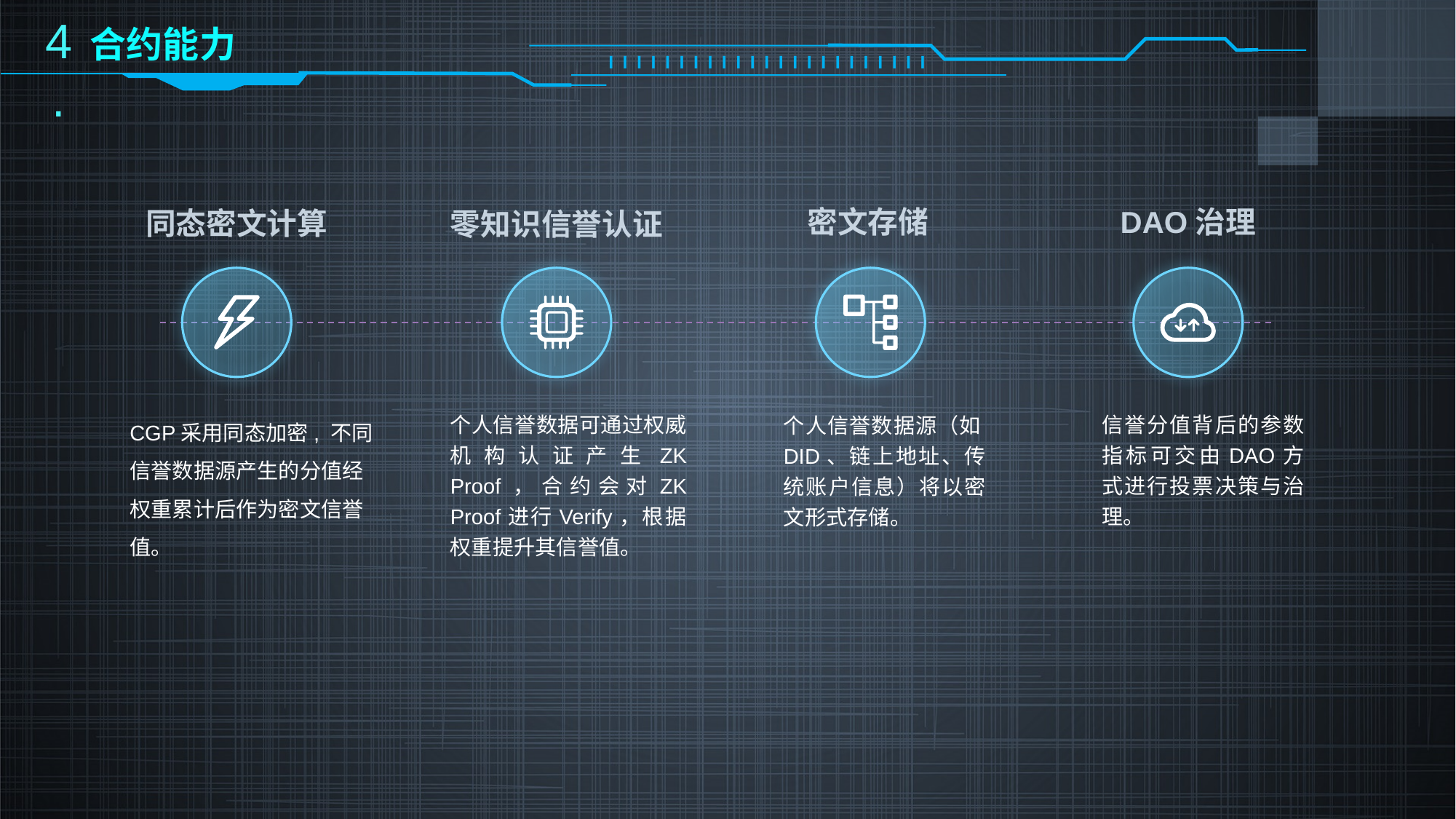

4.
合约能力
密文存储
DAO治理
同态密文计算
零知识信誉认证

CGP采用同态加密, 不同信誉数据源产生的分值经权重累计后作为密文信誉值。
个人信誉数据可通过权威机构认证产生ZK Proof，合约会对ZK Proof进行Verify，根据权重提升其信誉值。
信誉分值背后的参数指标可交由DAO方式进行投票决策与治理。
个人信誉数据源（如DID、链上地址、传统账户信息）将以密文形式存储。